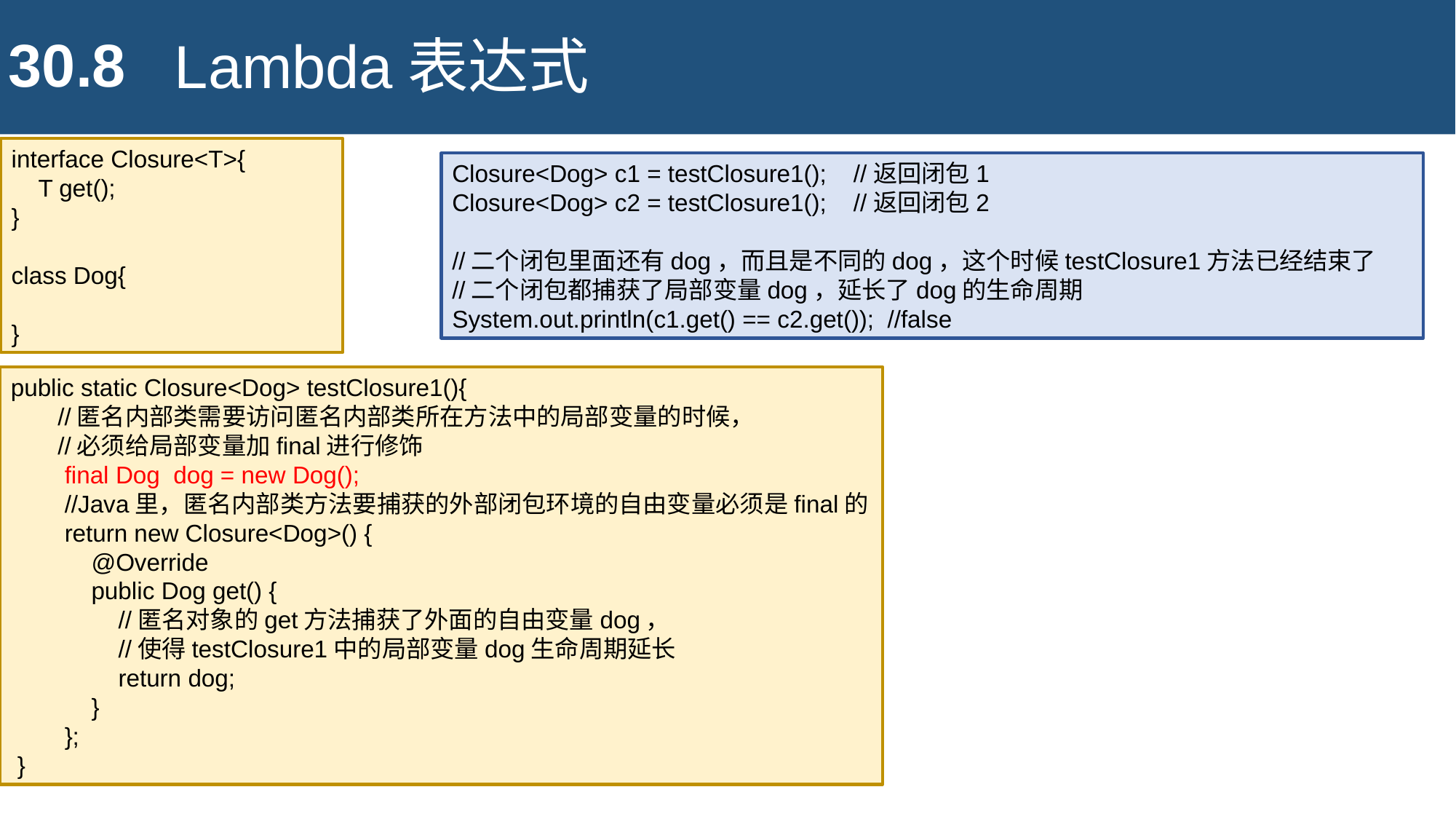

30.8
Lambda表达式
interface Closure<T>{
    T get();
}

class Dog{

}
Closure<Dog> c1 = testClosure1();    //返回闭包1
Closure<Dog> c2 = testClosure1();    //返回闭包2

//二个闭包里面还有dog，而且是不同的dog，这个时候testClosure1方法已经结束了
//二个闭包都捕获了局部变量dog，延长了dog的生命周期
System.out.println(c1.get() == c2.get());  //false
public static Closure<Dog> testClosure1(){
       //匿名内部类需要访问匿名内部类所在方法中的局部变量的时候，
       //必须给局部变量加final进行修饰
        final Dog  dog = new Dog();
        //Java里，匿名内部类方法要捕获的外部闭包环境的自由变量必须是final的
        return new Closure<Dog>() {
            @Override
            public Dog get() {
                //匿名对象的get方法捕获了外面的自由变量dog，
                //使得testClosure1中的局部变量dog生命周期延长
                return dog;
            }
        };
 }